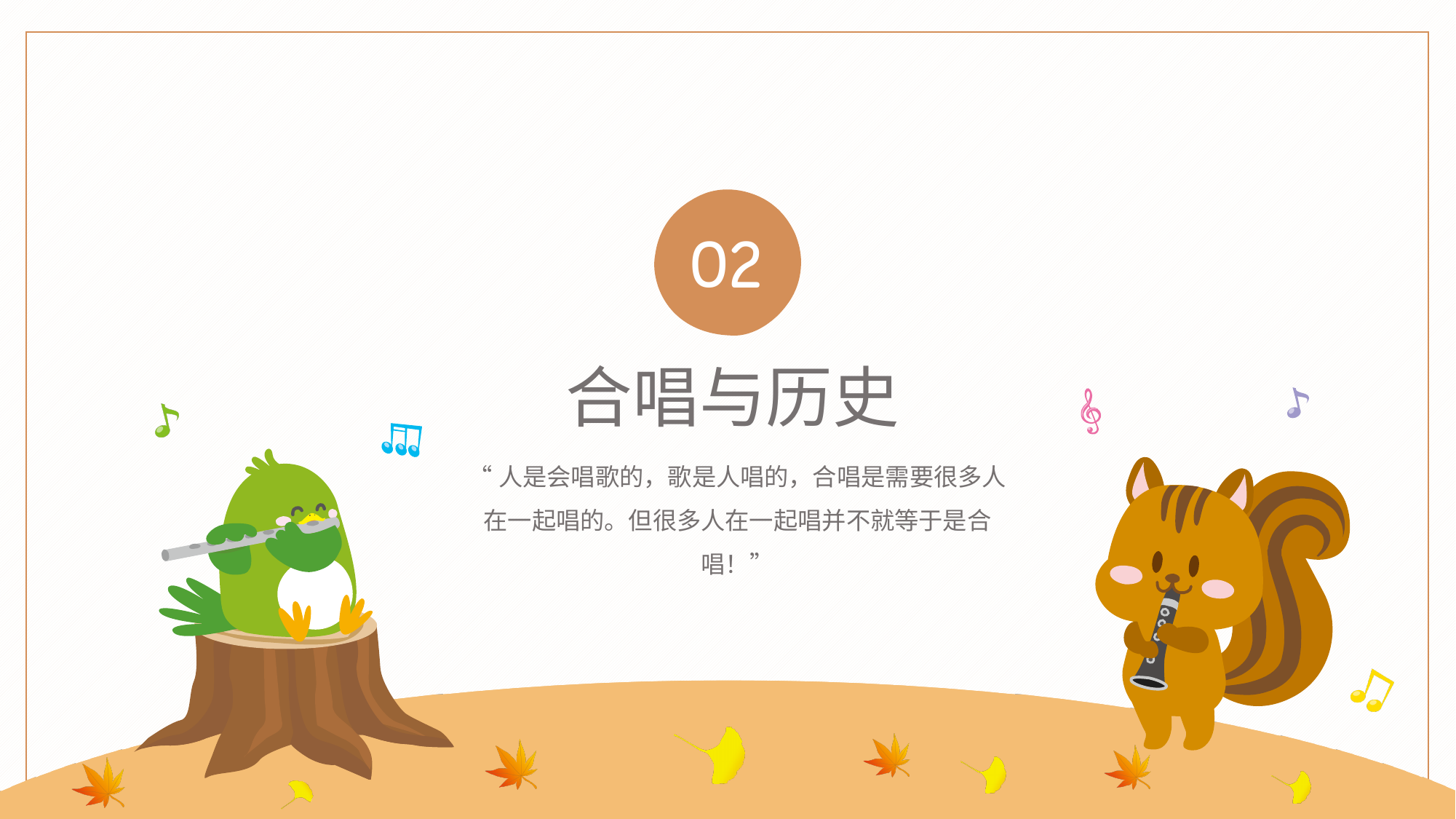

02
合唱与历史
“人是会唱歌的，歌是人唱的，合唱是需要很多人在一起唱的。但很多人在一起唱并不就等于是合唱！”